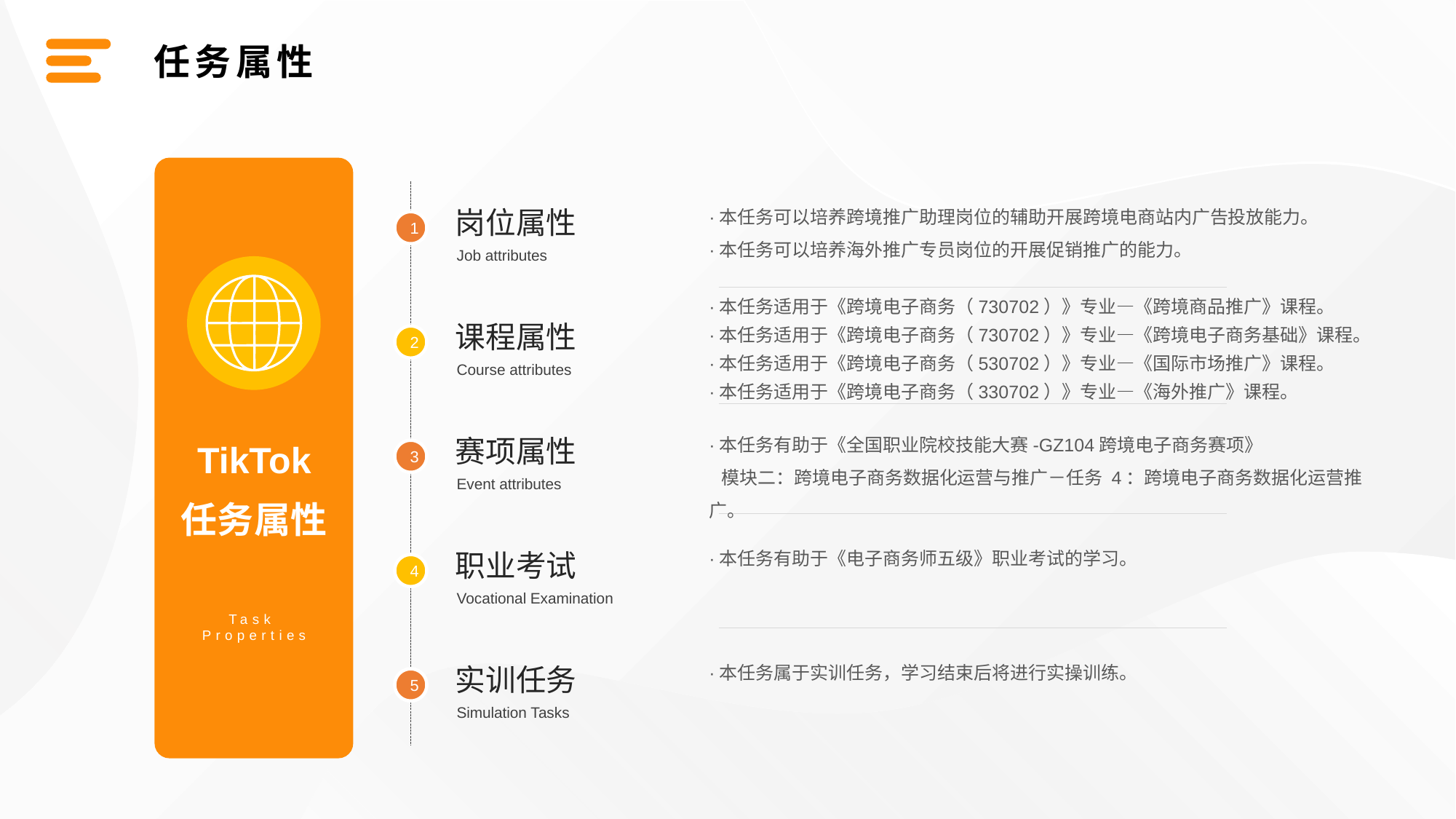

任务属性

·本任务可以培养跨境推广助理岗位的辅助开展跨境电商站内广告投放能力。
·本任务可以培养海外推广专员岗位的开展促销推广的能力。
岗位属性
1
Job attributes

·本任务适用于《跨境电子商务（730702）》专业—《跨境商品推广》课程。
·本任务适用于《跨境电子商务（730702）》专业—《跨境电子商务基础》课程。
·本任务适用于《跨境电子商务（530702）》专业—《国际市场推广》课程。
·本任务适用于《跨境电子商务（330702）》专业—《海外推广》课程。
课程属性
2
Course attributes
·本任务有助于《全国职业院校技能大赛-GZ104跨境电子商务赛项》
  模块二：跨境电子商务数据化运营与推广－任务 4：跨境电子商务数据化运营推广。
赛项属性
TikTok
3
Event attributes
任务属性
·本任务有助于《电子商务师五级》职业考试的学习。
职业考试
4
Vocational Examination
Task
Properties
·本任务属于实训任务，学习结束后将进行实操训练。
实训任务
5
Simulation Tasks